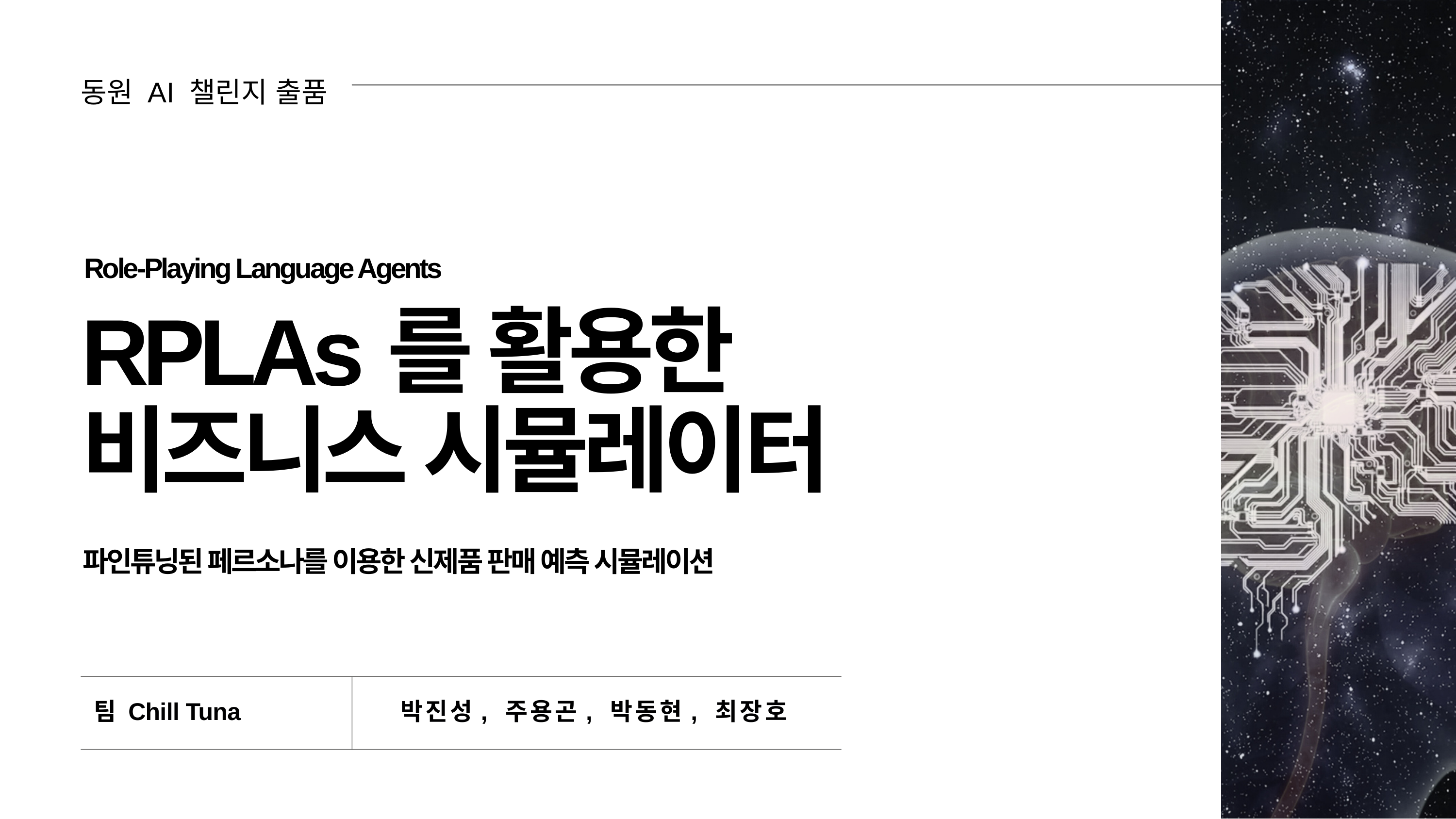

동원 AI 챌린지 출품

Role-Playing Language Agents
RPLAs를 활용한 비즈니스 시뮬레이터
파인튜닝된 페르소나를 이용한 신제품 판매 예측 시뮬레이션

박진성, 주용곤, 박동현, 최장호
팀 Chill Tuna